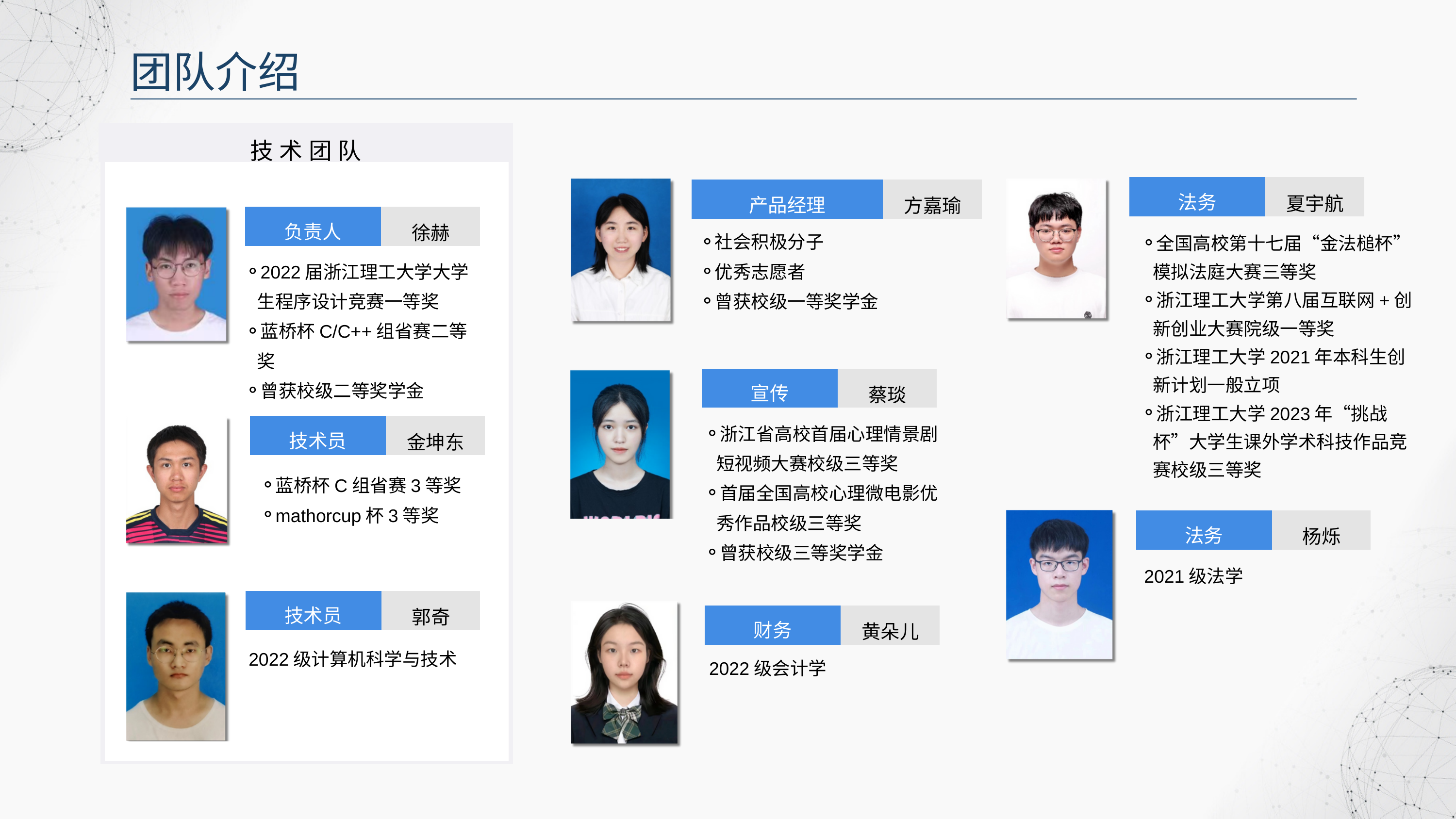

团队介绍

技术团队

方嘉瑜
产品经理
社会积极分子
优秀志愿者
曾获校级一等奖学金

夏宇航
法务
全国高校第十七届“金法槌杯”模拟法庭大赛三等奖
浙江理工大学第八届互联网+创新创业大赛院级一等奖
浙江理工大学2021年本科生创新计划一般立项
浙江理工大学2023年“挑战杯”大学生课外学术科技作品竞赛校级三等奖

徐赫
负责人
2022届浙江理工大学大学生程序设计竞赛一等奖
蓝桥杯C/C++组省赛二等奖
曾获校级二等奖学金

蔡琰
宣传
浙江省高校首届心理情景剧短视频大赛校级三等奖
首届全国高校心理微电影优秀作品校级三等奖
曾获校级三等奖学金

金坤东
技术员
蓝桥杯C组省赛3等奖
mathorcup杯3等奖

杨烁
法务
2021级法学

郭奇
技术员
2022级计算机科学与技术

黄朵儿
财务
2022级会计学